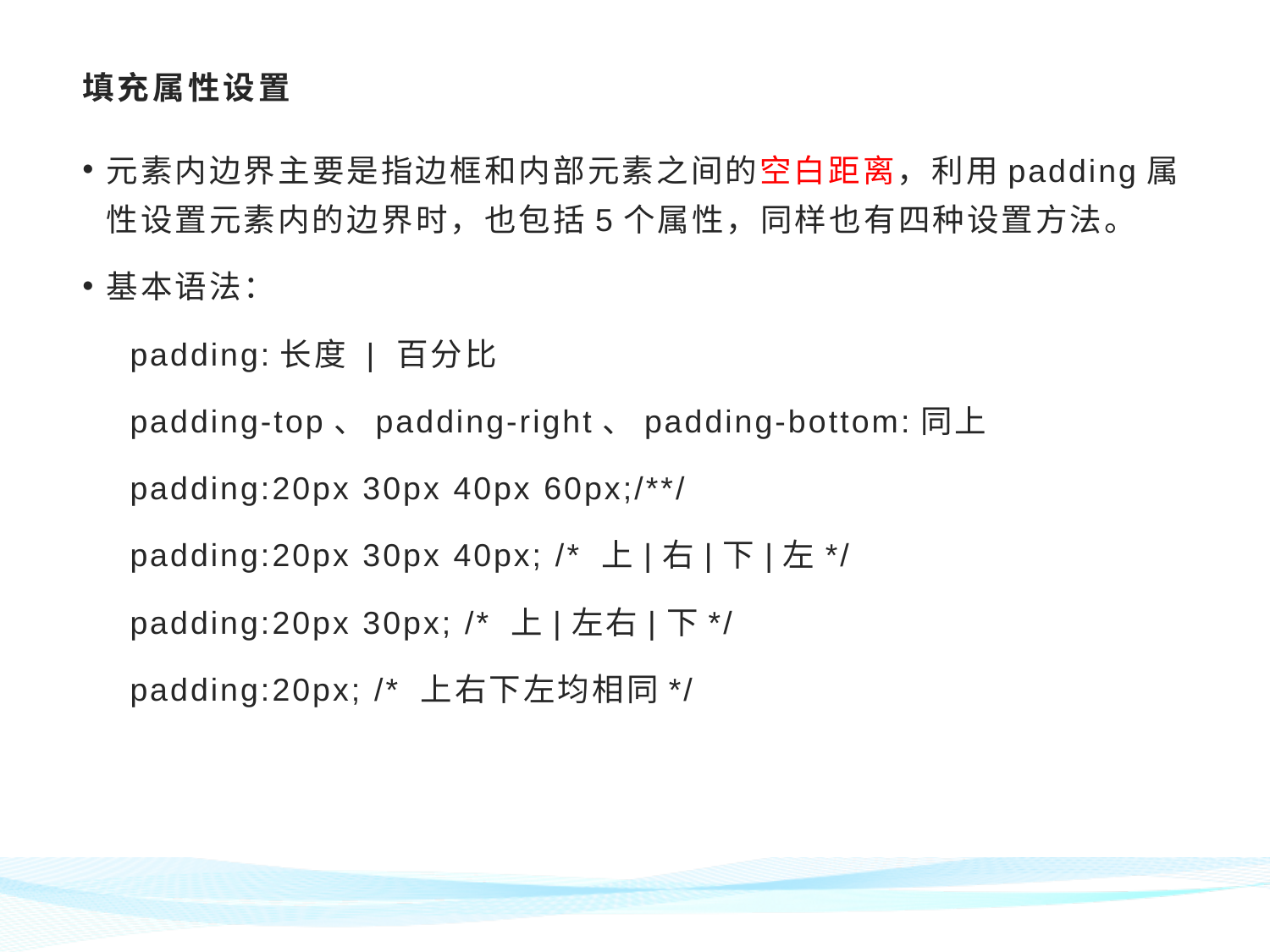

# 填充属性设置
元素内边界主要是指边框和内部元素之间的空白距离，利用padding属性设置元素内的边界时，也包括5个属性，同样也有四种设置方法。
基本语法：
padding:长度 | 百分比
padding-top、padding-right、padding-bottom:同上
padding:20px 30px 40px 60px;/**/
padding:20px 30px 40px; /* 上|右|下|左*/
padding:20px 30px; /* 上|左右|下*/
padding:20px; /* 上右下左均相同*/